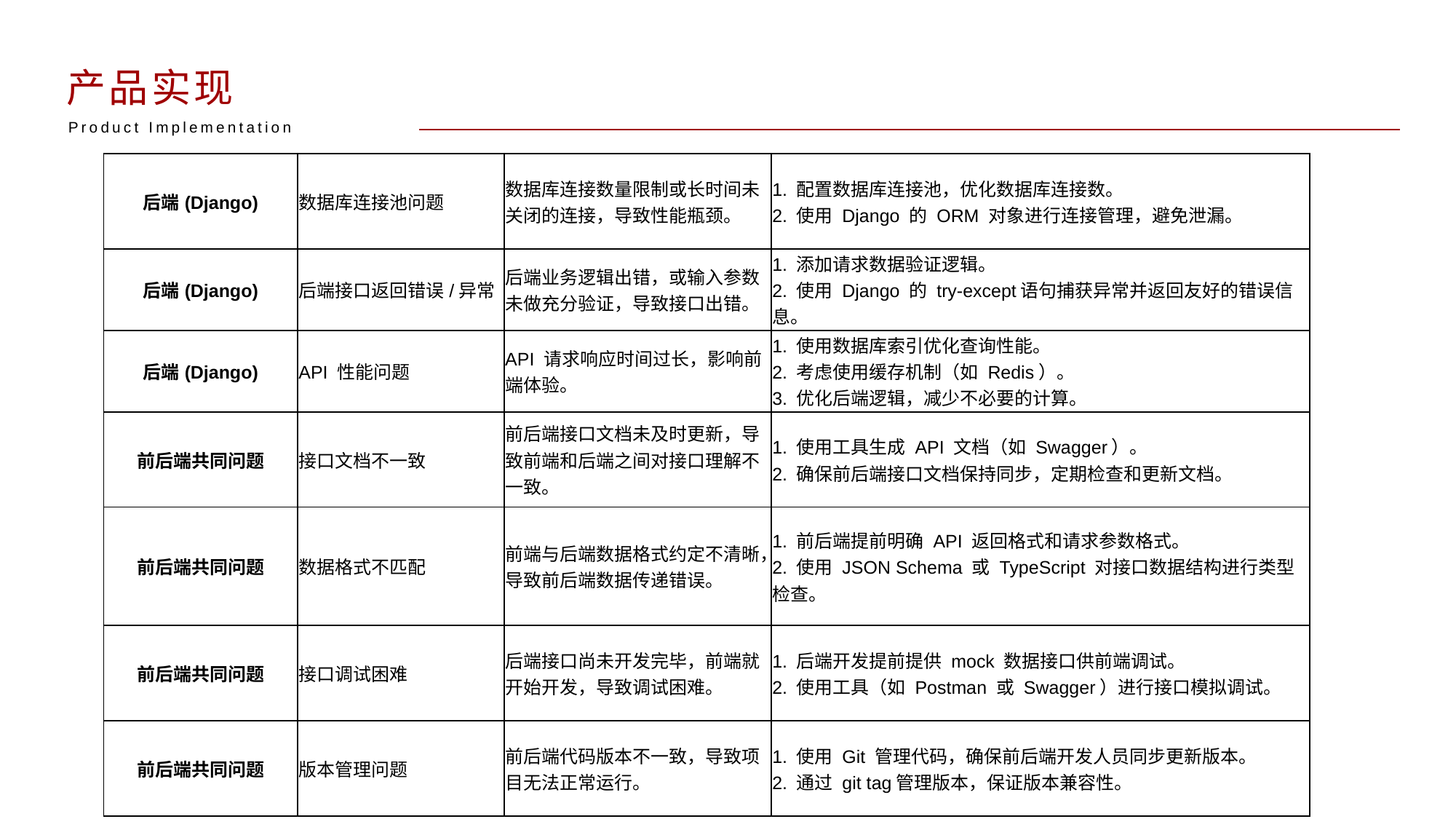

产品实现
Product Implementation
| 后端(Django) | 数据库连接池问题 | 数据库连接数量限制或长时间未关闭的连接，导致性能瓶颈。 | 1. 配置数据库连接池，优化数据库连接数。 2. 使用 Django 的 ORM 对象进行连接管理，避免泄漏。 |
| --- | --- | --- | --- |
| 后端(Django) | 后端接口返回错误/异常 | 后端业务逻辑出错，或输入参数未做充分验证，导致接口出错。 | 1. 添加请求数据验证逻辑。 2. 使用 Django 的 try-except语句捕获异常并返回友好的错误信息。 |
| 后端(Django) | API 性能问题 | API 请求响应时间过长，影响前端体验。 | 1. 使用数据库索引优化查询性能。 2. 考虑使用缓存机制（如 Redis）。 3. 优化后端逻辑，减少不必要的计算。 |
| 前后端共同问题 | 接口文档不一致 | 前后端接口文档未及时更新，导致前端和后端之间对接口理解不一致。 | 1. 使用工具生成 API 文档（如 Swagger）。 2. 确保前后端接口文档保持同步，定期检查和更新文档。 |
| 前后端共同问题 | 数据格式不匹配 | 前端与后端数据格式约定不清晰，导致前后端数据传递错误。 | 1. 前后端提前明确 API 返回格式和请求参数格式。 2. 使用 JSON Schema 或 TypeScript 对接口数据结构进行类型检查。 |
| 前后端共同问题 | 接口调试困难 | 后端接口尚未开发完毕，前端就开始开发，导致调试困难。 | 1. 后端开发提前提供 mock 数据接口供前端调试。 2. 使用工具（如 Postman 或 Swagger）进行接口模拟调试。 |
| 前后端共同问题 | 版本管理问题 | 前后端代码版本不一致，导致项目无法正常运行。 | 1. 使用 Git 管理代码，确保前后端开发人员同步更新版本。 2. 通过 git tag管理版本，保证版本兼容性。 |